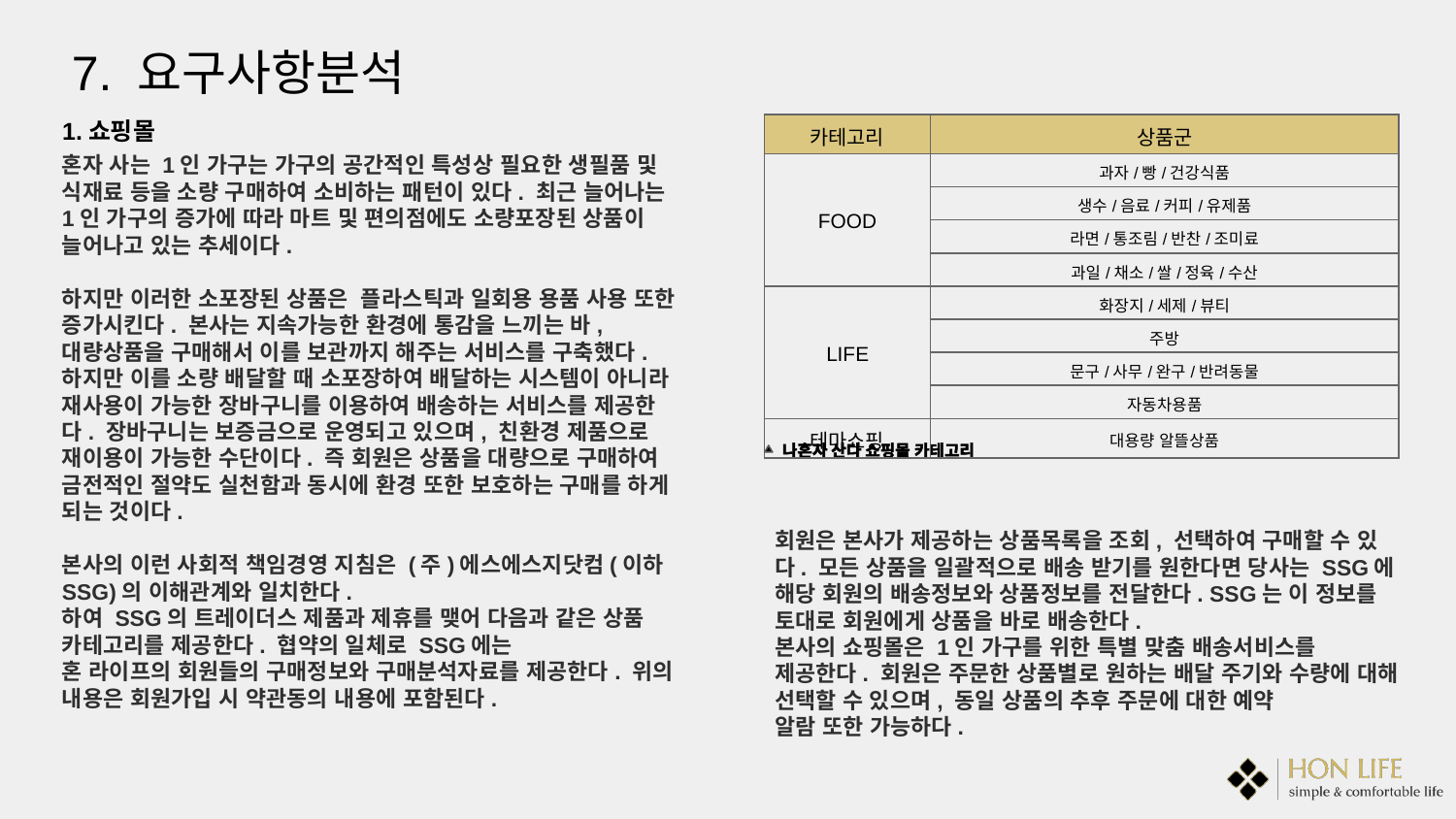

7. 요구사항분석
1.쇼핑몰
| 카테고리 | 상품군 |  |
| --- | --- | --- |
| FOOD | 과자/빵/건강식품 |  |
|  | 생수/음료/커피/유제품 |  |
|  | 라면/통조림/반찬/조미료 |  |
|  | 과일/채소/쌀/정육/수산 |  |
| LIFE | 화장지/세제/뷰티 |  |
|  | 주방 |  |
|  | 문구/사무/완구/반려동물 |  |
|  | 자동차용품 |  |
| 테마쇼핑 | 대용량 알뜰상품 |  |
혼자 사는 1인 가구는 가구의 공간적인 특성상 필요한 생필품 및 식재료 등을 소량 구매하여 소비하는 패턴이 있다. 최근 늘어나는 1인 가구의 증가에 따라 마트 및 편의점에도 소량포장된 상품이 늘어나고 있는 추세이다.

하지만 이러한 소포장된 상품은  플라스틱과 일회용 용품 사용 또한 증가시킨다. 본사는 지속가능한 환경에 통감을 느끼는 바, 대량상품을 구매해서 이를 보관까지 해주는 서비스를 구축했다. 하지만 이를 소량 배달할 때 소포장하여 배달하는 시스템이 아니라 재사용이 가능한 장바구니를 이용하여 배송하는 서비스를 제공한다. 장바구니는 보증금으로 운영되고 있으며, 친환경 제품으로 재이용이 가능한 수단이다. 즉 회원은 상품을 대량으로 구매하여 금전적인 절약도 실천함과 동시에 환경 또한 보호하는 구매를 하게 되는 것이다.

본사의 이런 사회적 책임경영 지침은 (주)에스에스지닷컴(이하 SSG)의 이해관계와 일치한다.
하여 SSG의 트레이더스 제품과 제휴를 맺어 다음과 같은 상품 카테고리를 제공한다. 협약의 일체로 SSG에는
혼 라이프의 회원들의 구매정보와 구매분석자료를 제공한다. 위의 내용은 회원가입 시 약관동의 내용에 포함된다.

나혼자 산다 쇼핑몰 카테고리

회원은 본사가 제공하는 상품목록을 조회, 선택하여 구매할 수 있다. 모든 상품을 일괄적으로 배송 받기를 원한다면 당사는 SSG에 해당 회원의 배송정보와 상품정보를 전달한다. SSG는 이 정보를 토대로 회원에게 상품을 바로 배송한다.
본사의 쇼핑몰은 1인 가구를 위한 특별 맞춤 배송서비스를 제공한다. 회원은 주문한 상품별로 원하는 배달 주기와 수량에 대해 선택할 수 있으며, 동일 상품의 추후 주문에 대한 예약
알람 또한 가능하다.